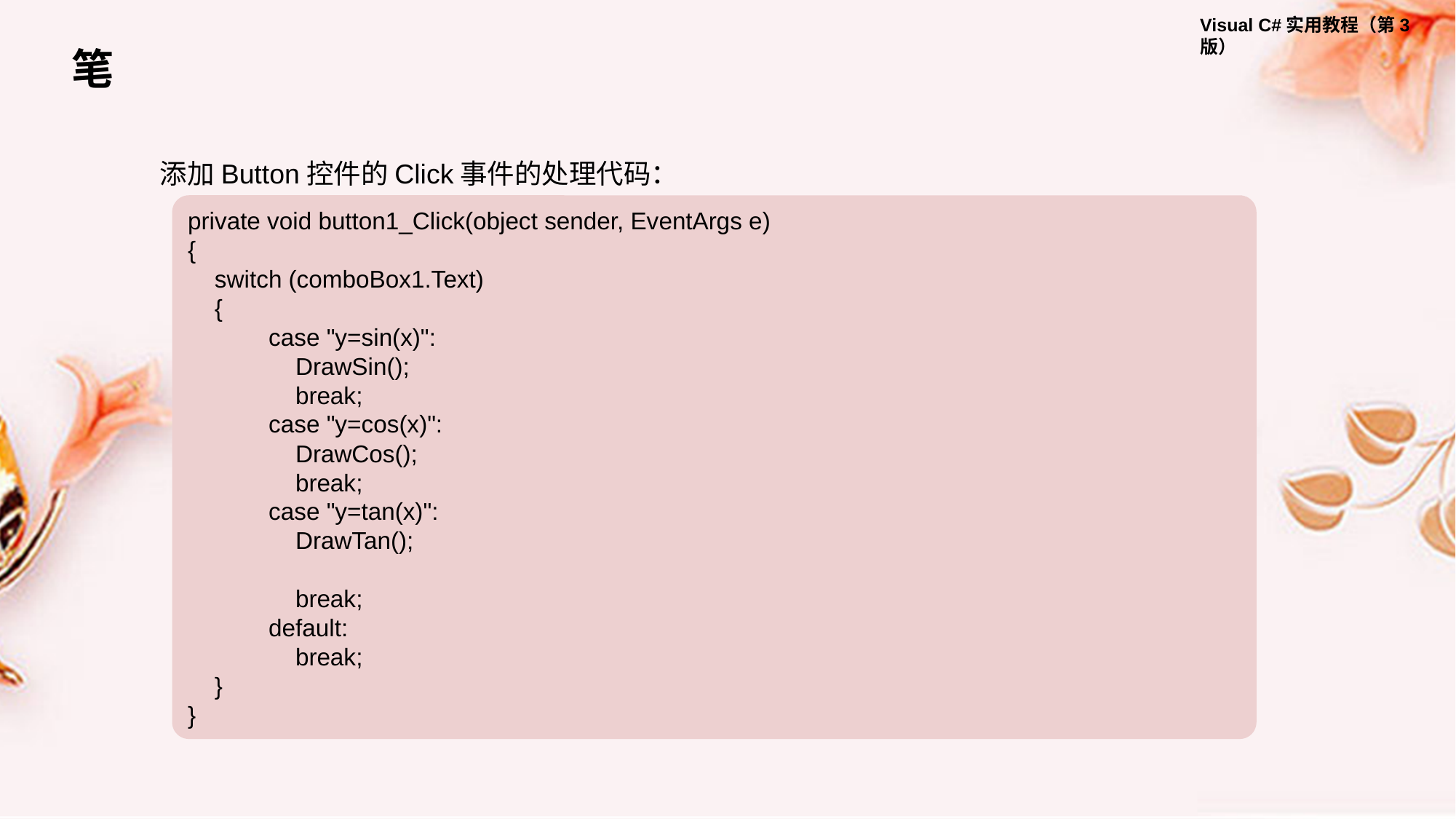

笔
添加Button控件的Click事件的处理代码：
private void button1_Click(object sender, EventArgs e)
{
    switch (comboBox1.Text)
    {
            case "y=sin(x)":
                DrawSin();
                break;
            case "y=cos(x)":
                DrawCos();
                break;
            case "y=tan(x)":
                DrawTan();

                break;
            default:
                break;
    }
}